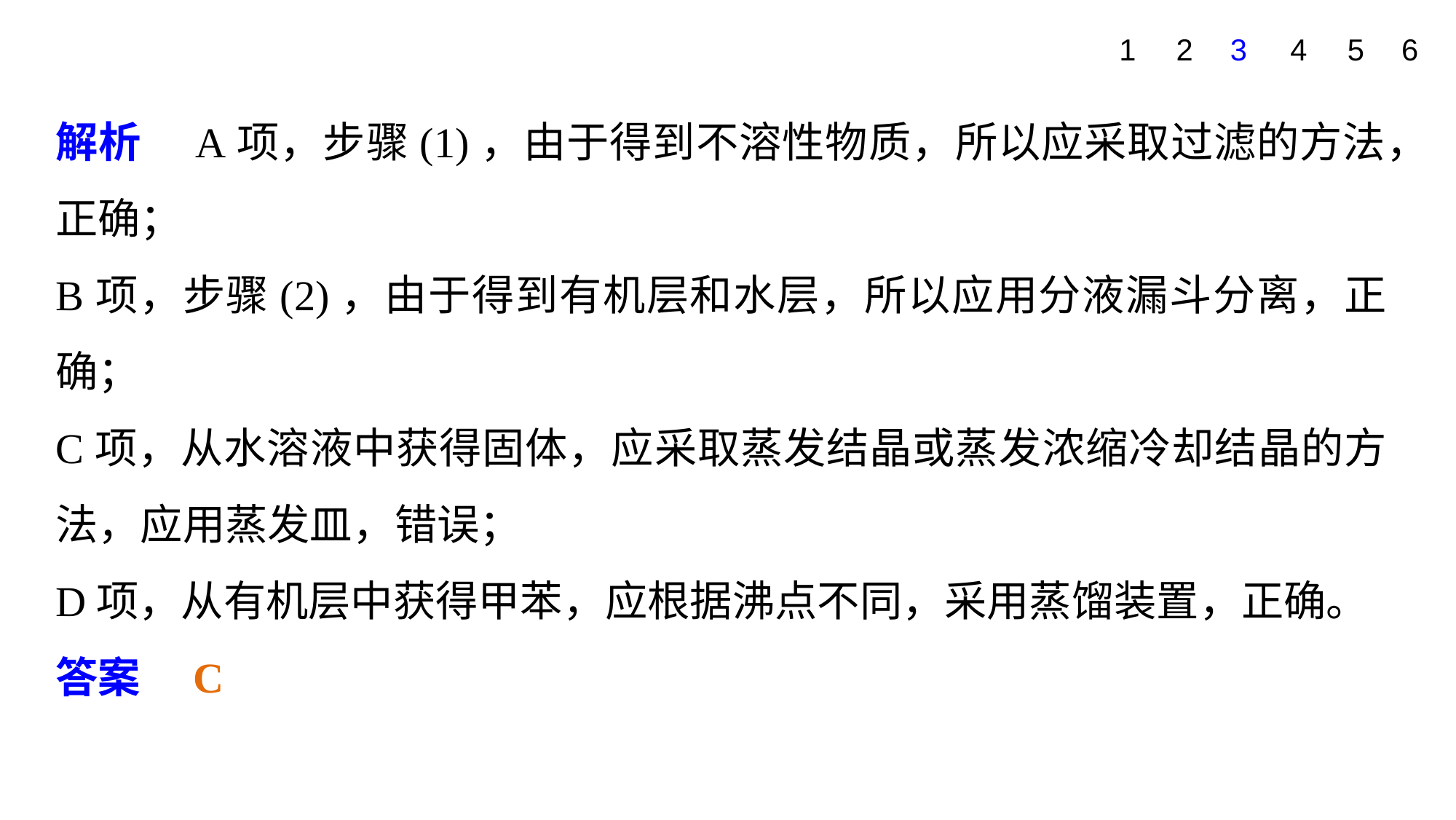

1
2
3
4
5
6
解析　A项，步骤(1)，由于得到不溶性物质，所以应采取过滤的方法，正确；
B项，步骤(2)，由于得到有机层和水层，所以应用分液漏斗分离，正确；
C项，从水溶液中获得固体，应采取蒸发结晶或蒸发浓缩冷却结晶的方法，应用蒸发皿，错误；
D项，从有机层中获得甲苯，应根据沸点不同，采用蒸馏装置，正确。
答案　C